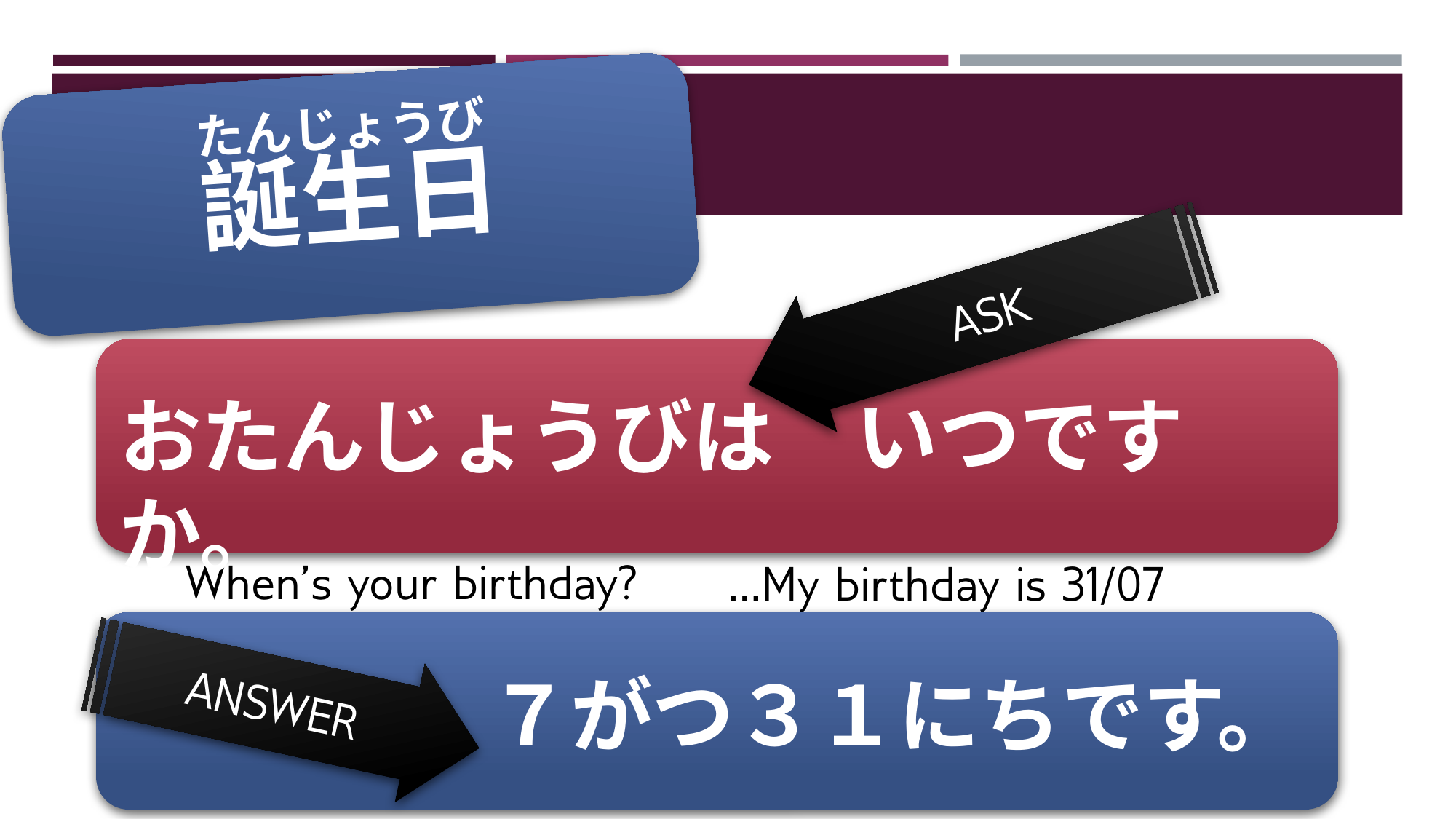

誕生日
たんじょうび
ASK

おたんじょうびは　いつですか。
When’s your birthday?
…My birthday is 31/07

ANSWER
７がつ３１にちです。